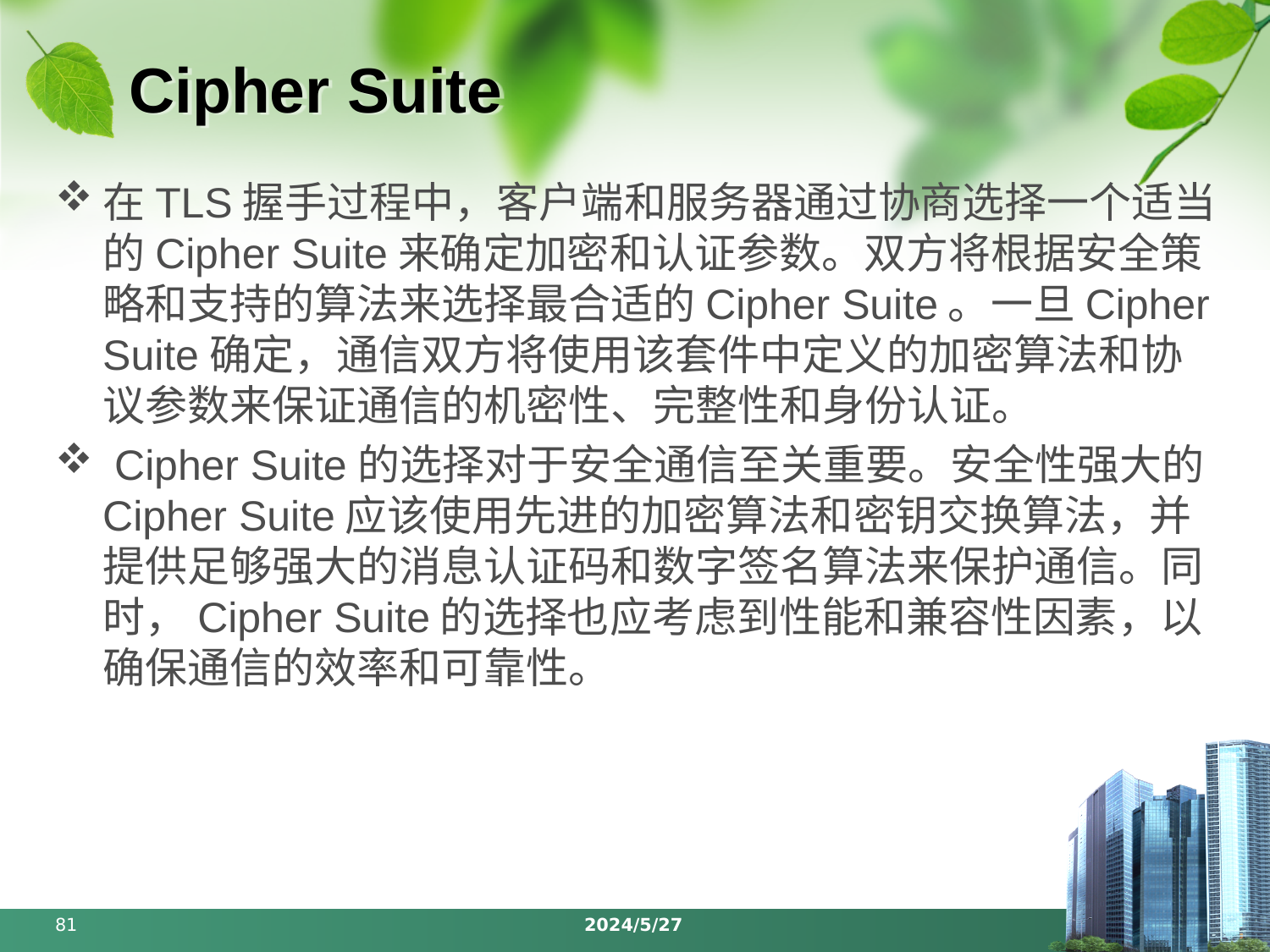

# Cipher Suite
在TLS握手过程中，客户端和服务器通过协商选择一个适当的Cipher Suite来确定加密和认证参数。双方将根据安全策略和支持的算法来选择最合适的Cipher Suite。一旦Cipher Suite确定，通信双方将使用该套件中定义的加密算法和协议参数来保证通信的机密性、完整性和身份认证。
 Cipher Suite的选择对于安全通信至关重要。安全性强大的Cipher Suite应该使用先进的加密算法和密钥交换算法，并提供足够强大的消息认证码和数字签名算法来保护通信。同时，Cipher Suite的选择也应考虑到性能和兼容性因素，以确保通信的效率和可靠性。
81
2024/5/27